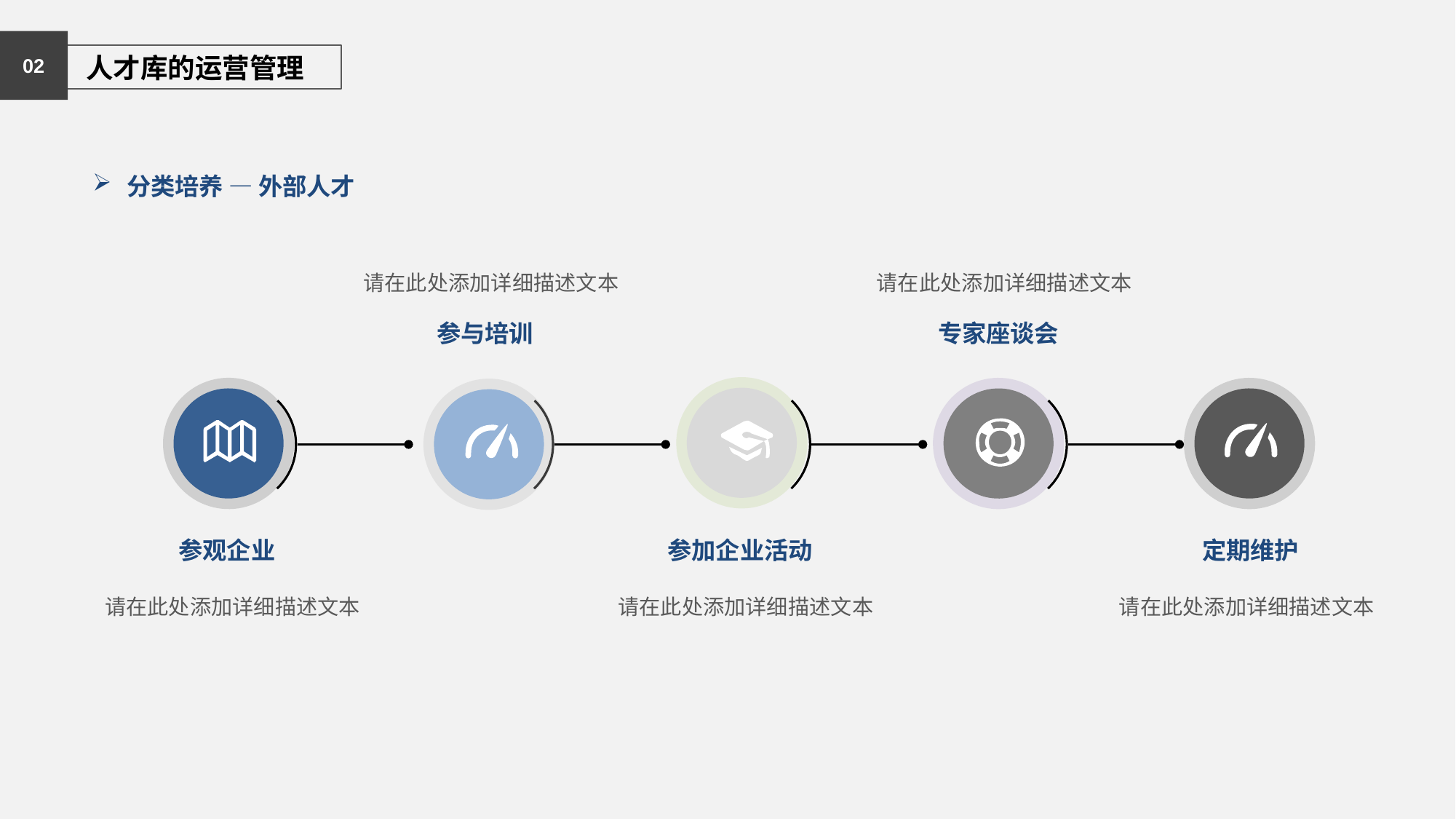

02
  人才库的运营管理
分类培养 — 外部人才
请在此处添加详细描述文本
请在此处添加详细描述文本
参与培训
专家座谈会

参观企业
参加企业活动
定期维护
请在此处添加详细描述文本
请在此处添加详细描述文本
请在此处添加详细描述文本